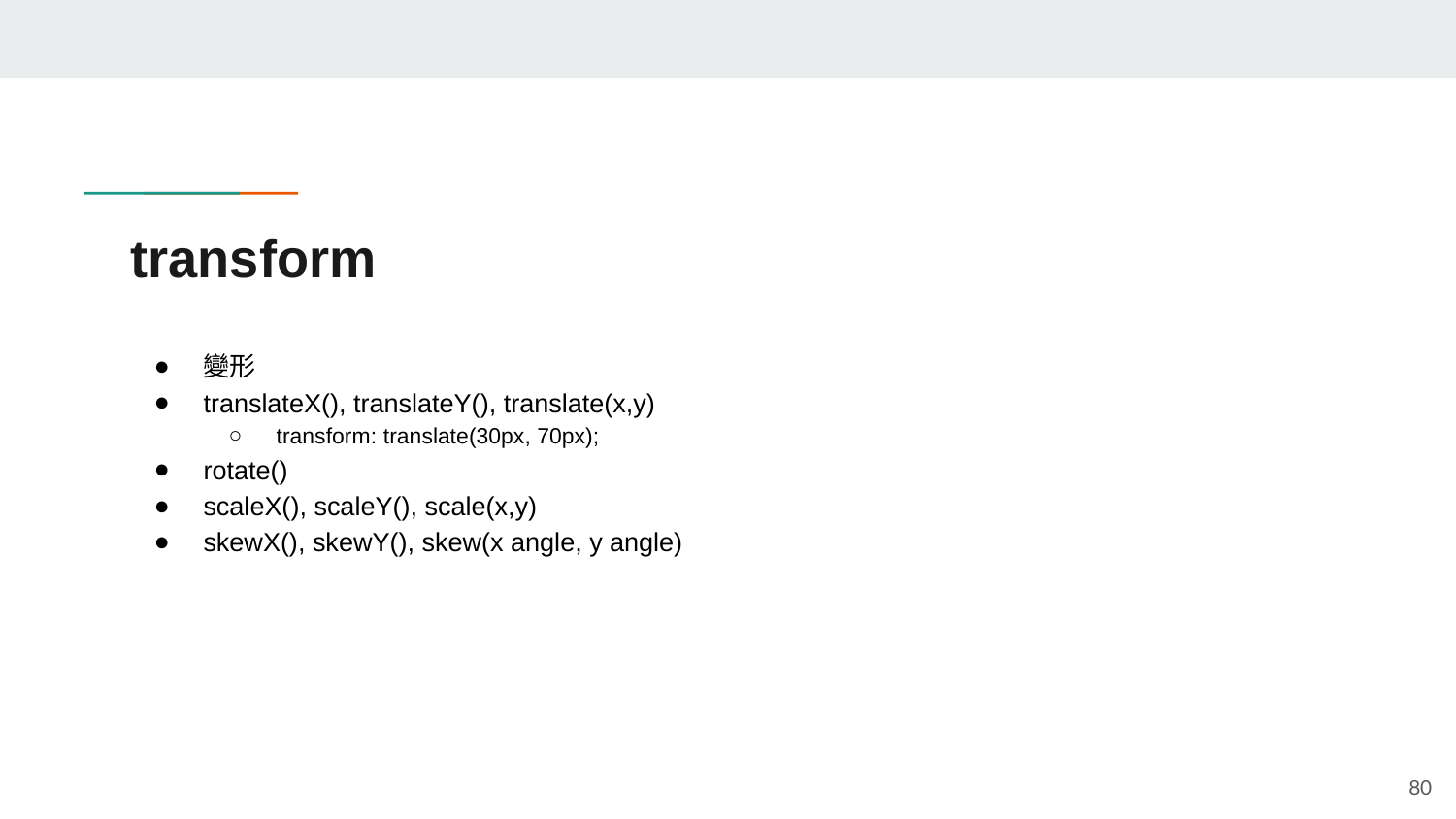

# transform
變形
translateX(), translateY(), translate(x,y)
transform: translate(30px, 70px);
rotate()
scaleX(), scaleY(), scale(x,y)
skewX(), skewY(), skew(x angle, y angle)

80